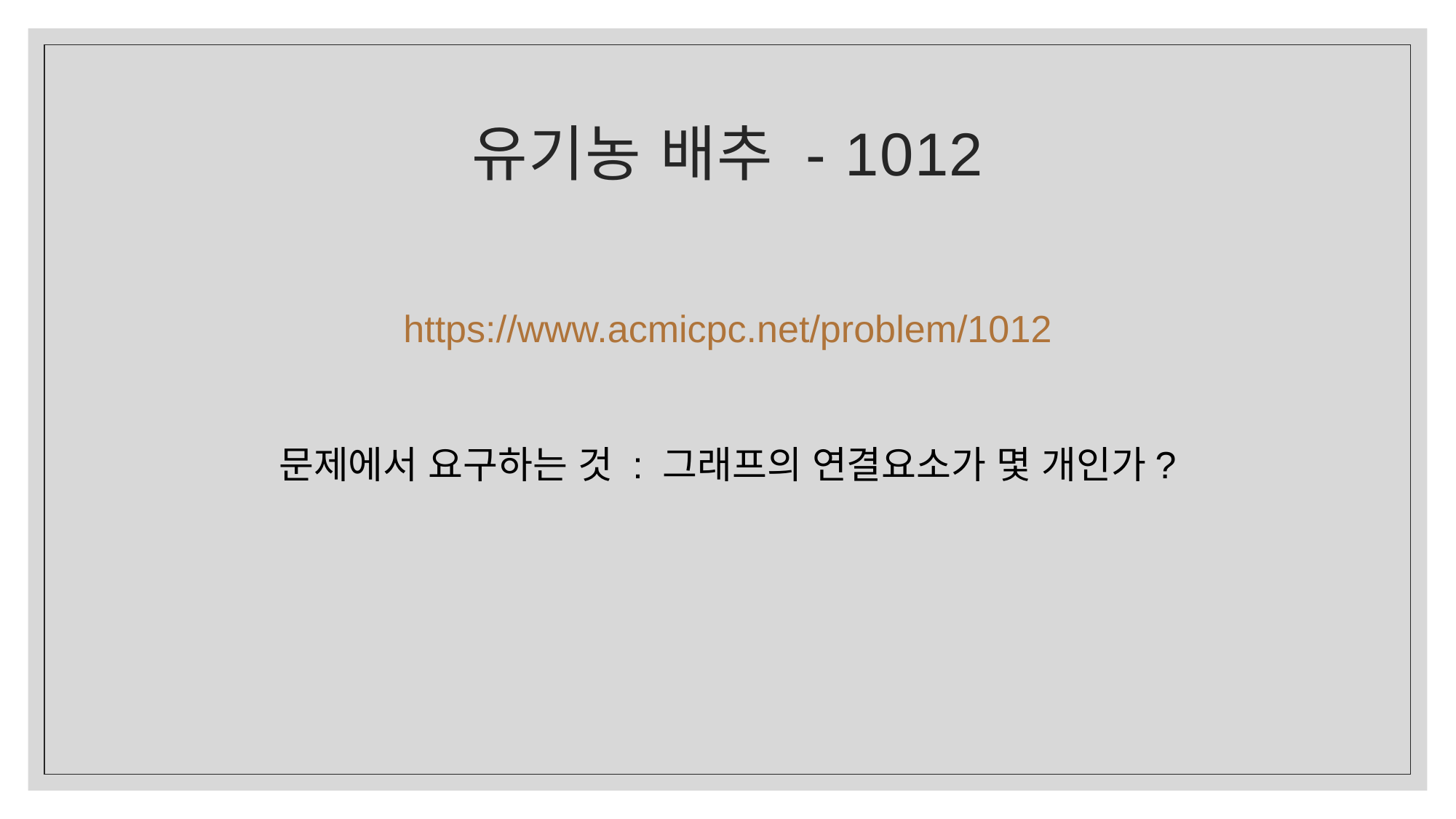

# 유기농 배추 - 1012
https://www.acmicpc.net/problem/1012

문제에서 요구하는 것 : 그래프의 연결요소가 몇 개인가?